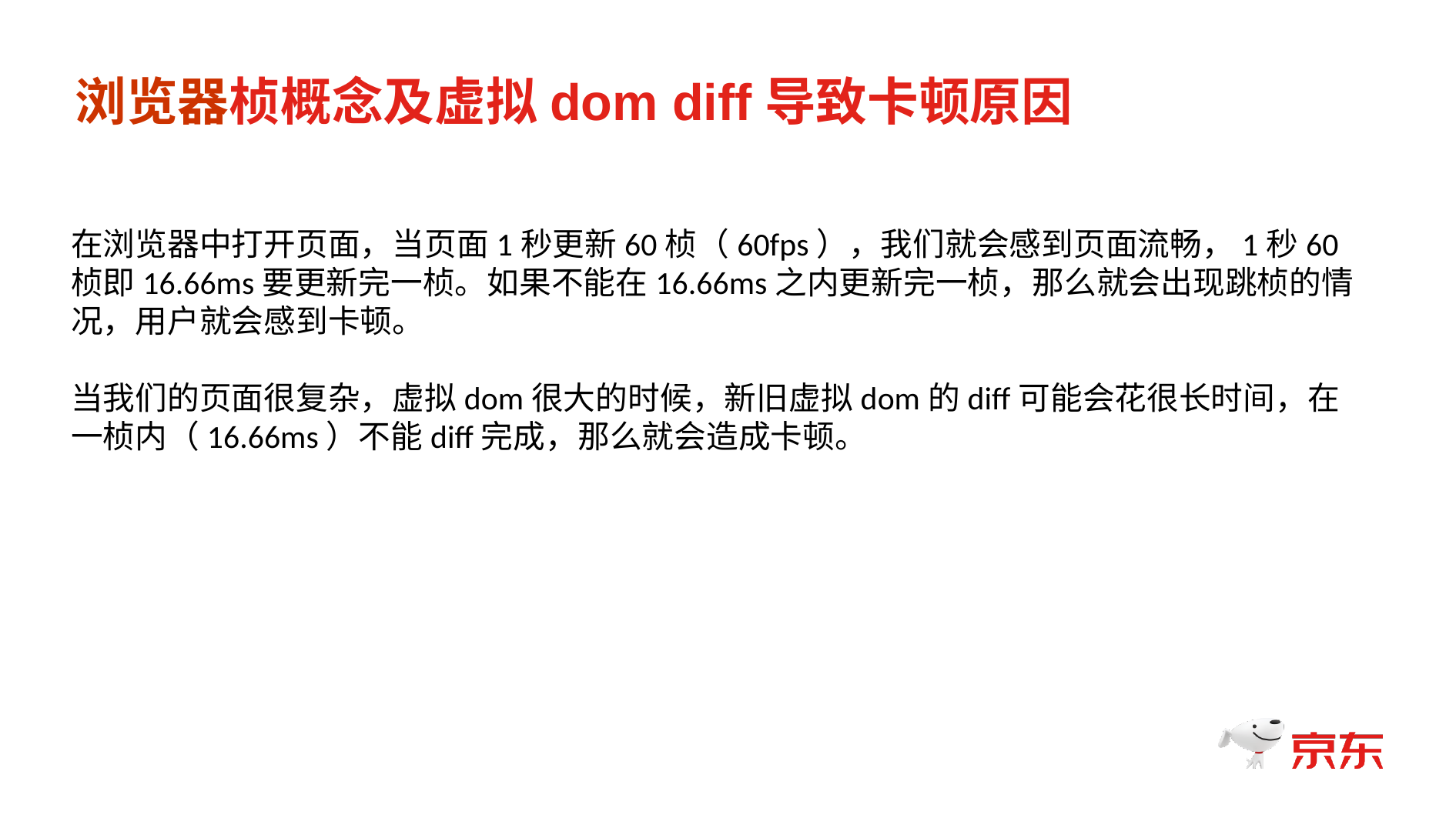

浏览器桢概念及虚拟dom diff导致卡顿原因
在浏览器中打开页面，当页面1秒更新60桢（60fps），我们就会感到页面流畅，1秒60桢即16.66ms要更新完一桢。如果不能在16.66ms之内更新完一桢，那么就会出现跳桢的情况，用户就会感到卡顿。

当我们的页面很复杂，虚拟dom很大的时候，新旧虚拟dom的diff可能会花很长时间，在一桢内（16.66ms）不能diff完成，那么就会造成卡顿。